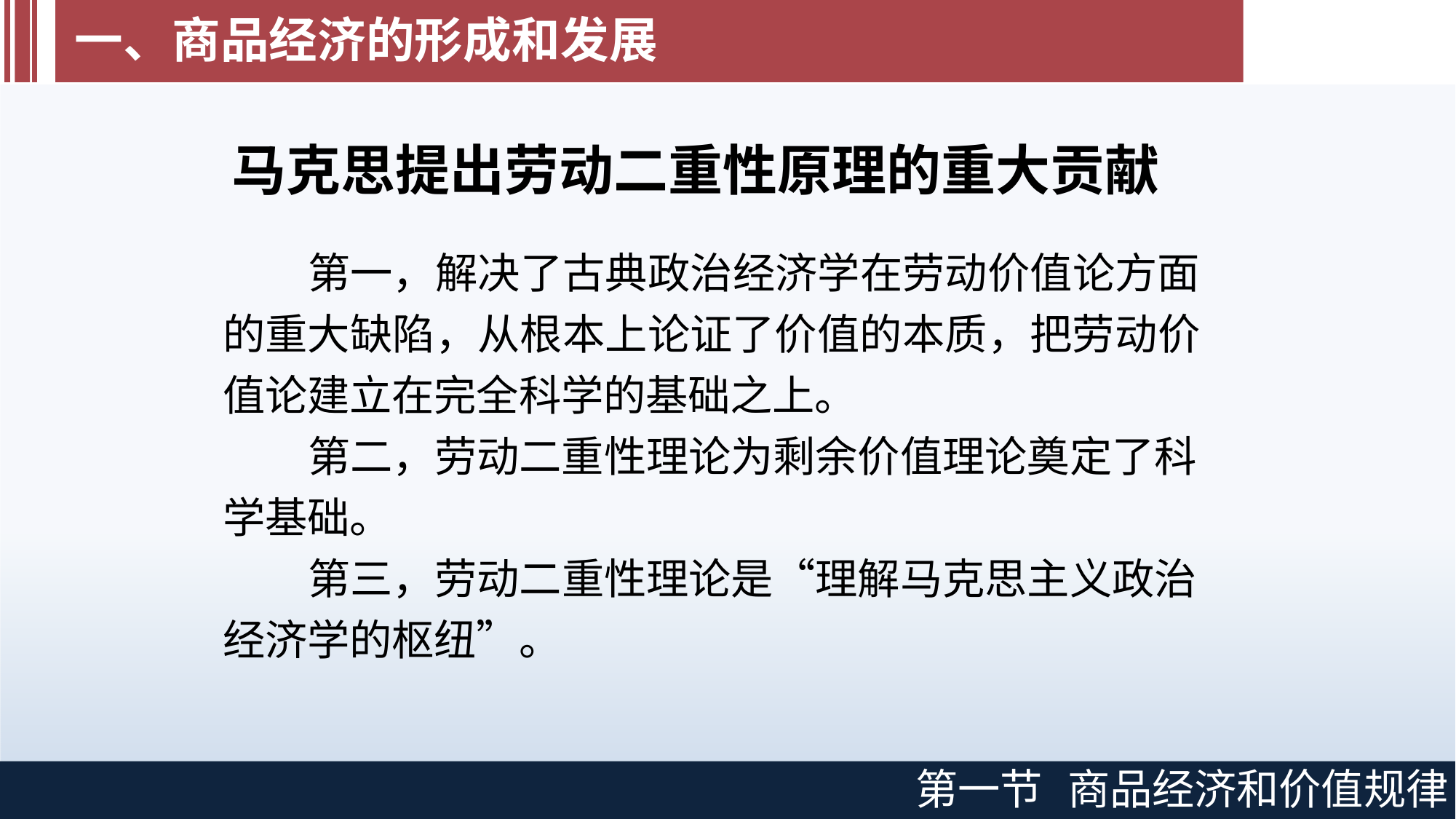

# 一、商品经济的形成和发展

马克思提出劳动二重性原理的重大贡献
第一，解决了古典政治经济学在劳动价值论方面 的重大缺陷，从根本上论证了价值的本质，把劳动价 值论建立在完全科学的基础之上。
第二，劳动二重性理论为剩余价值理论奠定了科 学基础。
第三，劳动二重性理论是“理解马克思主义政治 经济学的枢纽”。
第一节
商品经济和价值规律